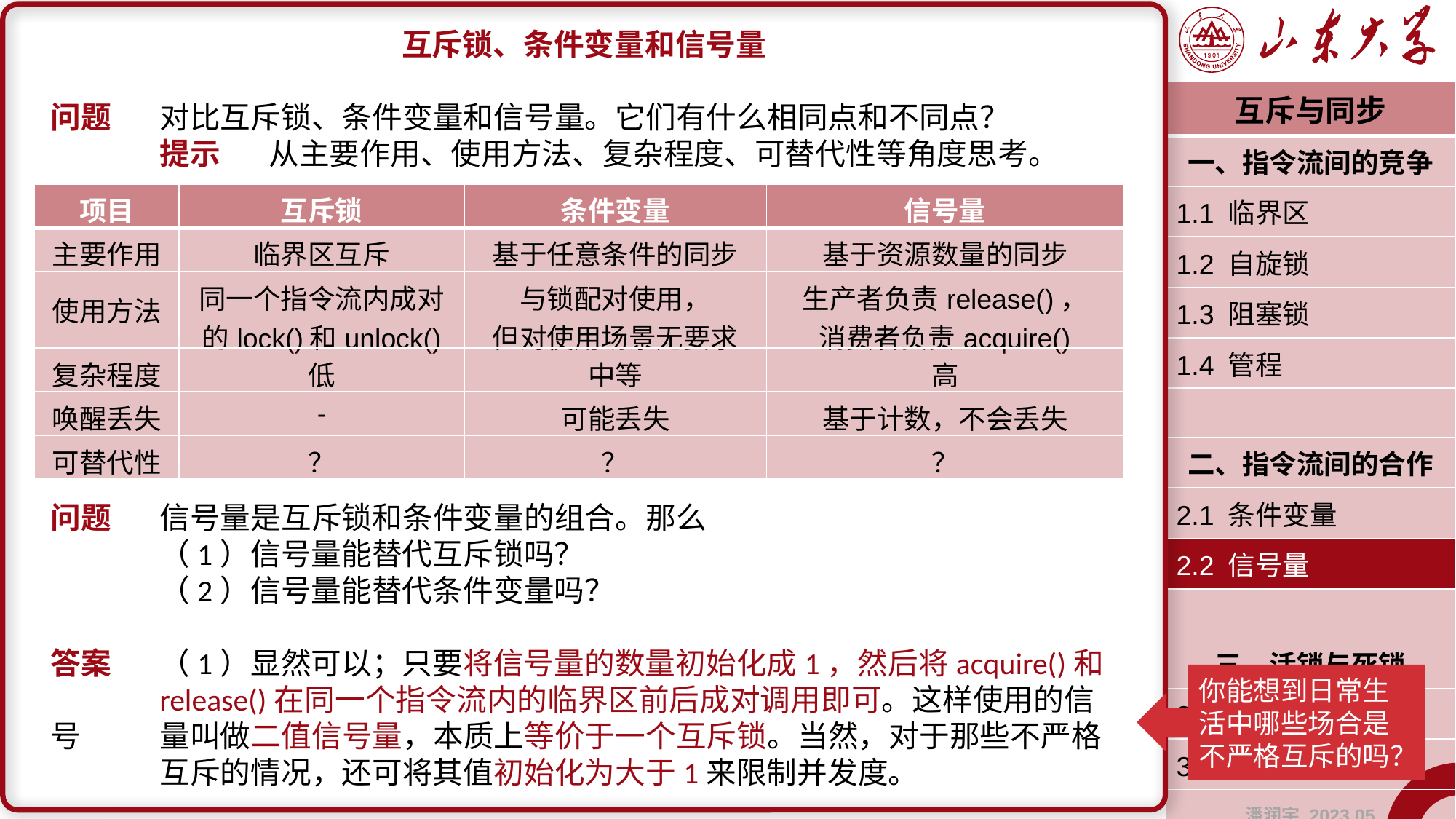

互斥锁、条件变量和信号量

问题	对比互斥锁、条件变量和信号量。它们有什么相同点和不同点？
	提示	从主要作用、使用方法、复杂程度、可替代性等角度思考。

问题	信号量是互斥锁和条件变量的组合。那么
	（1）信号量能替代互斥锁吗？
	（2）信号量能替代条件变量吗？

答案	（1）显然可以；只要将信号量的数量初始化成1，然后将acquire()和	release()在同一个指令流内的临界区前后成对调用即可。这样使用的信号	量叫做二值信号量，本质上等价于一个互斥锁。当然，对于那些不严格	互斥的情况，还可将其值初始化为大于1来限制并发度。
| 互斥与同步 |
| --- |
| 一、指令流间的竞争 |
| 1.1 临界区 |
| 1.2 自旋锁 |
| 1.3 阻塞锁 |
| 1.4 管程 |
|  |
| 二、指令流间的合作 |
| 2.1 条件变量 |
| 2.2 信号量 |
|  |
| 三、活锁与死锁 |
| 3.1 预防与避免 |
| 3.2 检测与恢复 |
| 潘润宇 2023.05 |
| 项目 | 互斥锁 | 条件变量 | 信号量 |
| --- | --- | --- | --- |
| 主要作用 | 临界区互斥 | 基于任意条件的同步 | 基于资源数量的同步 |
| 使用方法 | 同一个指令流内成对的lock()和unlock() | 与锁配对使用， 但对使用场景无要求 | 生产者负责release()， 消费者负责acquire() |
| 复杂程度 | 低 | 中等 | 高 |
| 唤醒丢失 | - | 可能丢失 | 基于计数，不会丢失 |
| 可替代性 | ？ | ？ | ？ |
你能想到日常生活中哪些场合是不严格互斥的吗？